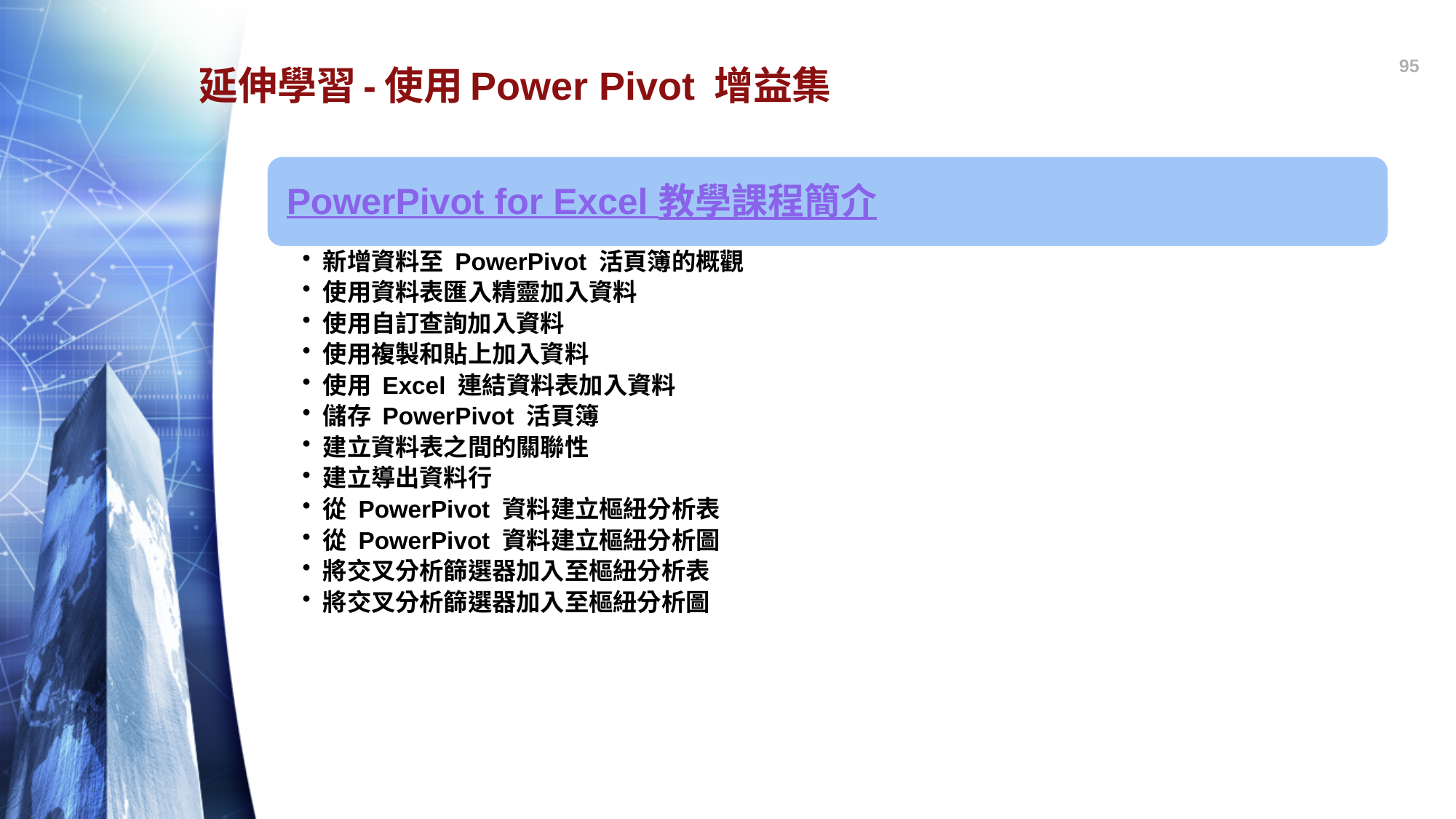

95
# 延伸學習-使用Power Pivot 增益集
PowerPivot for Excel 教學課程簡介
新增資料至 PowerPivot 活頁簿的概觀
使用資料表匯入精靈加入資料
使用自訂查詢加入資料
使用複製和貼上加入資料
使用 Excel 連結資料表加入資料
儲存 PowerPivot 活頁簿
建立資料表之間的關聯性
建立導出資料行
從 PowerPivot 資料建立樞紐分析表
從 PowerPivot 資料建立樞紐分析圖
將交叉分析篩選器加入至樞紐分析表
將交叉分析篩選器加入至樞紐分析圖